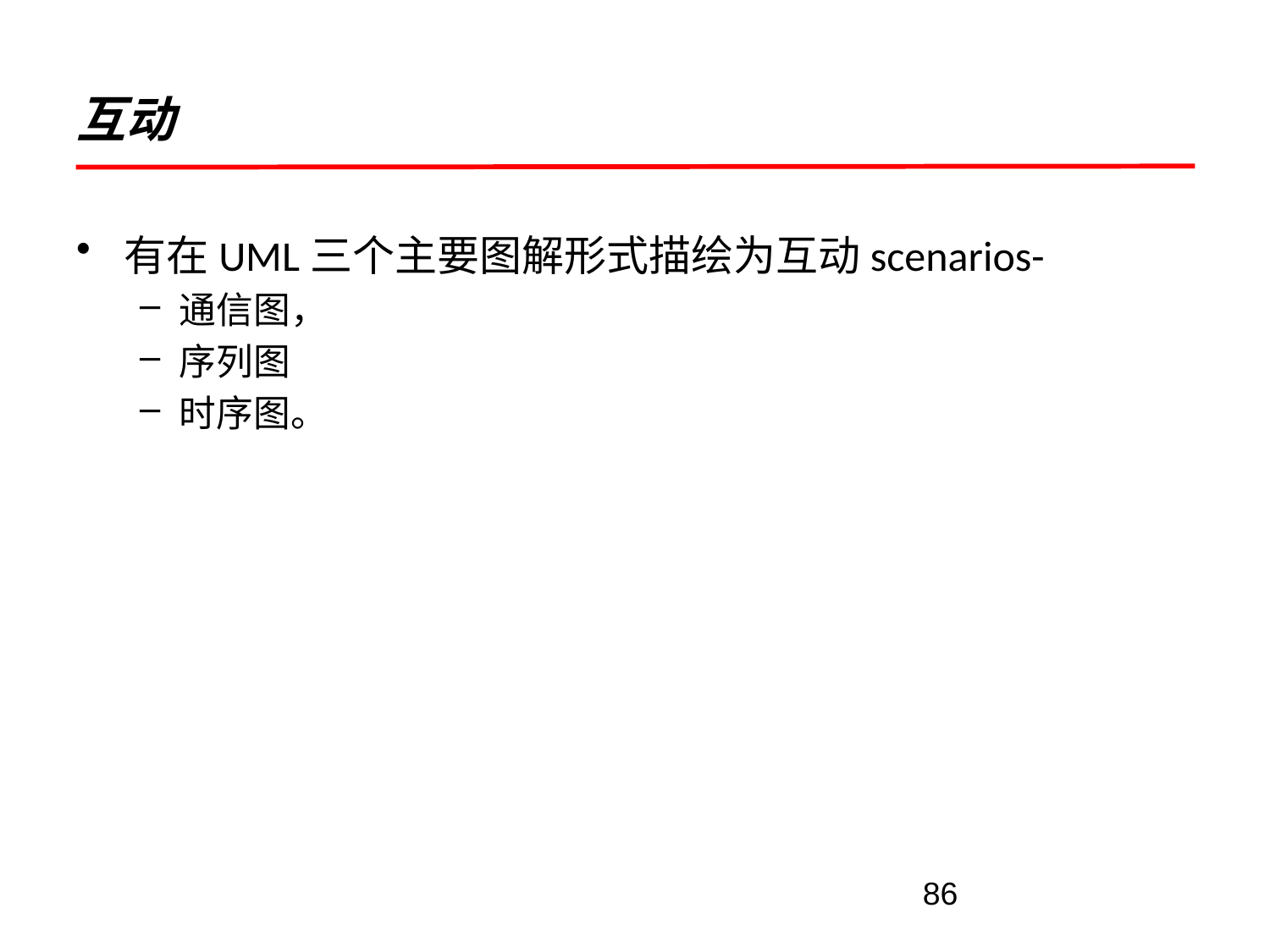

# 互动
有在UML三个主要图解形式描绘为互动scenarios-
通信图，
序列图
时序图。
86